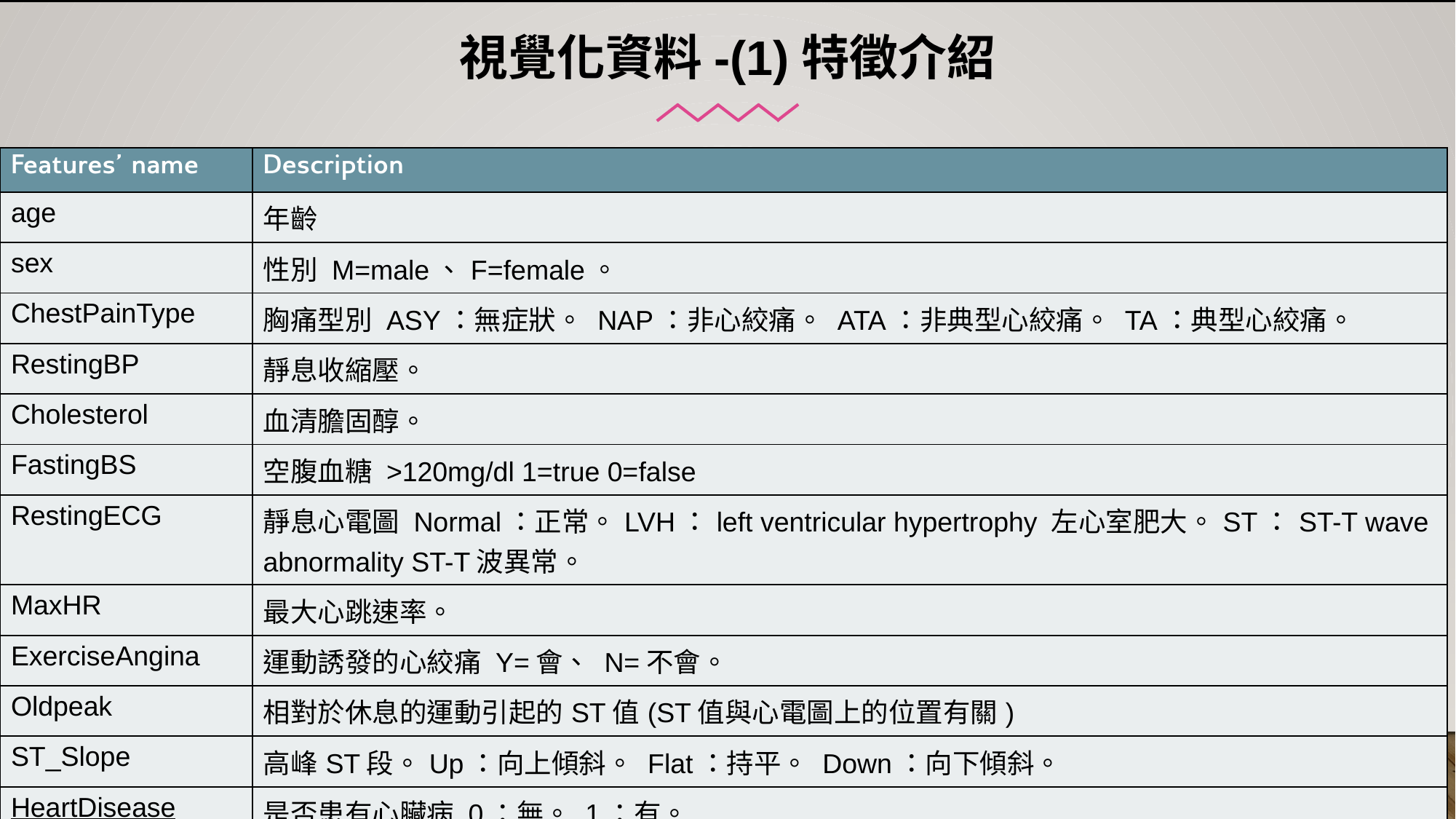

視覺化資料-(1)特徵介紹
| Features’ name | Description |
| --- | --- |
| age | 年齡 |
| sex | 性別 M=male、F=female。 |
| ChestPainType | 胸痛型別 ASY：無症狀。 NAP：非心絞痛。 ATA：非典型心絞痛。 TA：典型心絞痛。 |
| RestingBP | 靜息收縮壓。 |
| Cholesterol | 血清膽固醇。 |
| FastingBS | 空腹血糖 >120mg/dl 1=true 0=false |
| RestingECG | 靜息心電圖 Normal：正常。LVH：left ventricular hypertrophy 左心室肥大。ST：ST-T wave abnormality ST-T波異常。 |
| MaxHR | 最大心跳速率。 |
| ExerciseAngina | 運動誘發的心絞痛 Y=會、 N=不會。 |
| Oldpeak | 相對於休息的運動引起的ST值(ST值與心電圖上的位置有關) |
| ST\_Slope | 高峰ST段。Up：向上傾斜。 Flat：持平。 Down：向下傾斜。 |
| HeartDisease | 是否患有心臟病 0：無。 1：有。 |